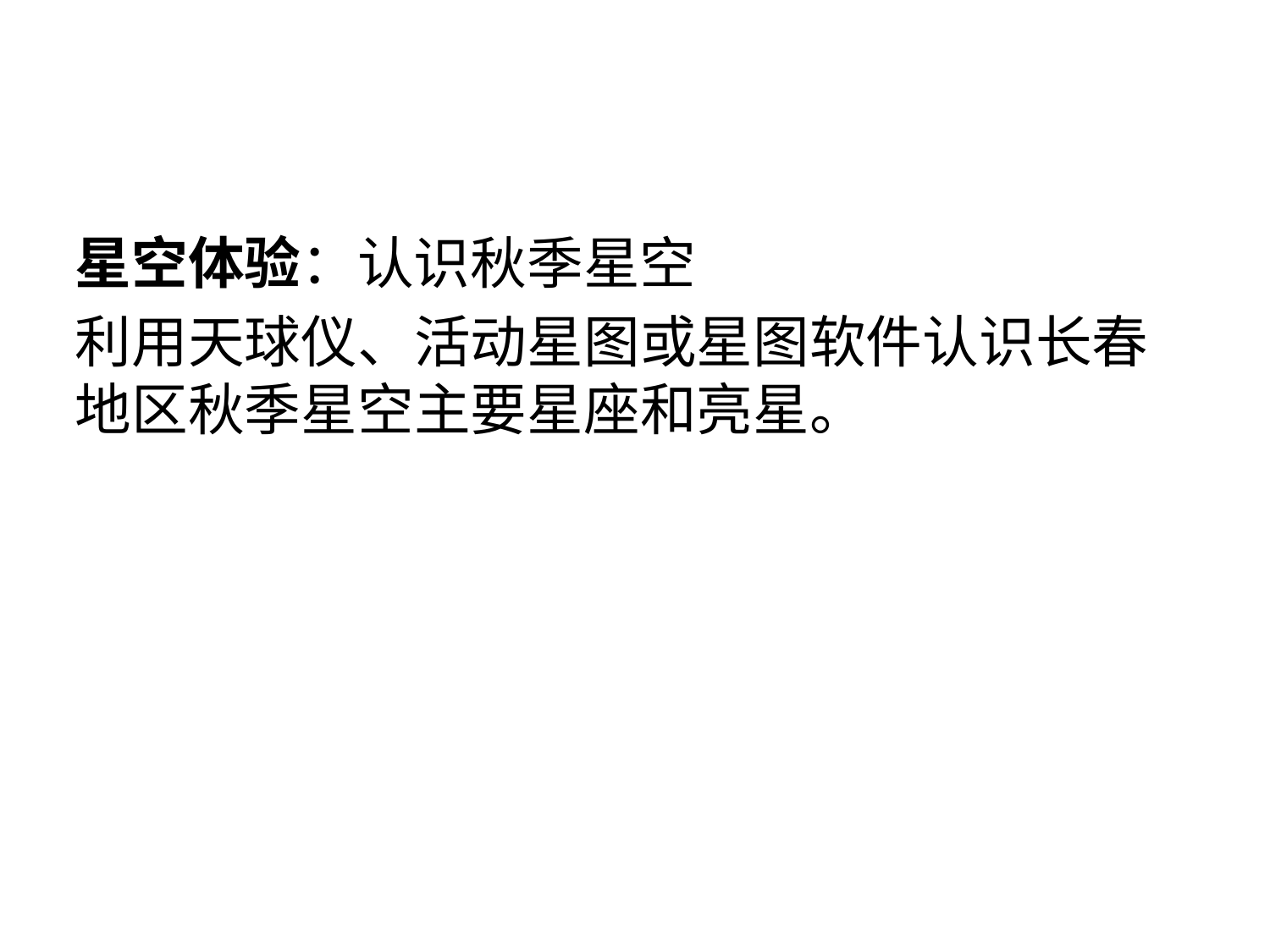

星空体验：认识秋季星空
利用天球仪、活动星图或星图软件认识长春地区秋季星空主要星座和亮星。